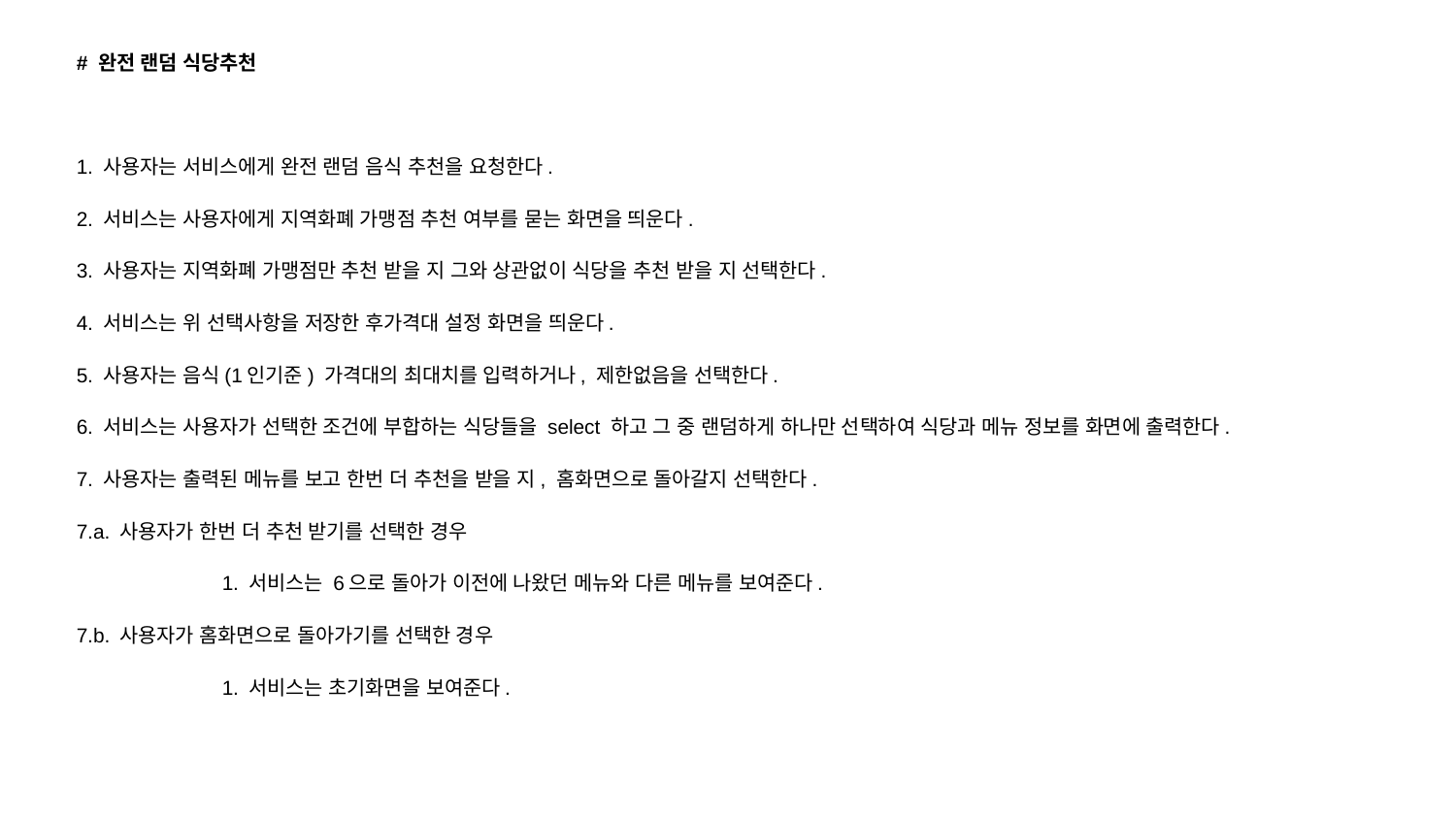

# 완전 랜덤 식당추천

1. 사용자는 서비스에게 완전 랜덤 음식 추천을 요청한다.
2. 서비스는 사용자에게 지역화폐 가맹점 추천 여부를 묻는 화면을 띄운다.
3. 사용자는 지역화폐 가맹점만 추천 받을 지 그와 상관없이 식당을 추천 받을 지 선택한다.
4. 서비스는 위 선택사항을 저장한 후가격대 설정 화면을 띄운다.
5. 사용자는 음식(1인기준) 가격대의 최대치를 입력하거나, 제한없음을 선택한다.
6. 서비스는 사용자가 선택한 조건에 부합하는 식당들을 select 하고 그 중 랜덤하게 하나만 선택하여 식당과 메뉴 정보를 화면에 출력한다.
7. 사용자는 출력된 메뉴를 보고 한번 더 추천을 받을 지, 홈화면으로 돌아갈지 선택한다.
7.a. 사용자가 한번 더 추천 받기를 선택한 경우
	1. 서비스는 6으로 돌아가 이전에 나왔던 메뉴와 다른 메뉴를 보여준다.
7.b. 사용자가 홈화면으로 돌아가기를 선택한 경우
	1. 서비스는 초기화면을 보여준다.